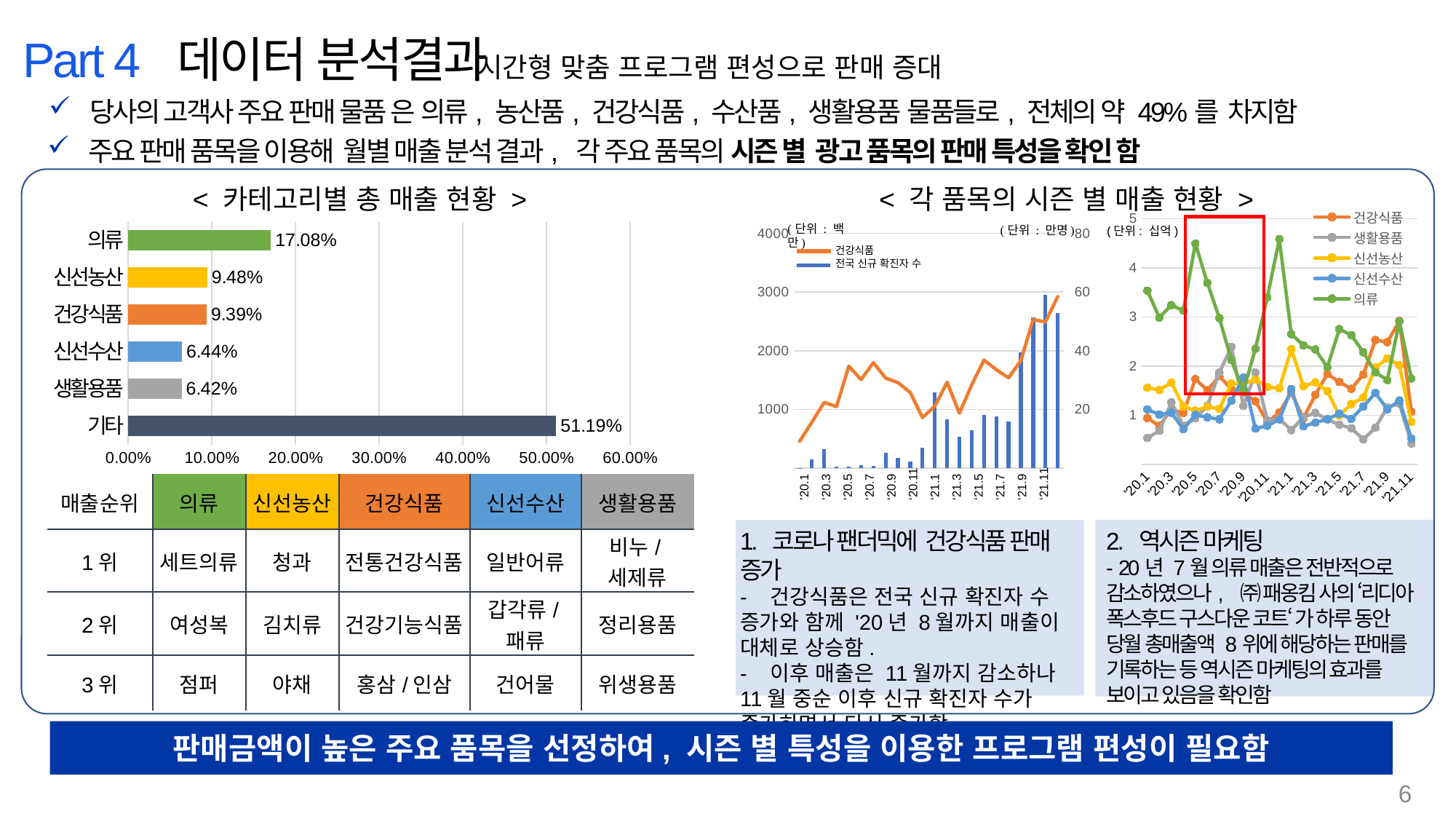

Part 4  데이터 분석결과
시간형 맞춤 프로그램 편성으로 판매 증대
당사의 고객사 주요 판매 물품 은 의류, 농산품, 건강식품, 수산품, 생활용품 물품들로, 전체의 약 49%를  차지함
주요 판매 품목을 이용해  월별 매출 분석 결과,  각 주요 품목의 시즌 별  광고 품목의 판매 특성을 확인 함

< 카테고리별 총 매출 현황 >
< 각 품목의 시즌 별 매출 현황 >

### Chart

| Category | 건강식품 | 생활용품 | 신선농산 | 신선수산 | 의류 |
|---|---|---|---|---|---|
| '20.1 | 944237032.0 | 536994546.0 | 1561611960.0 | 1118869037.0 | 3539120580.0 |
| '20.2 | 783096143.0 | 684276135.0 | 1513324010.0 | 1014740817.0 | 2990542858.0 |
| '20.3 | 1117993108.0 | 1263295669.0 | 1666587242.0 | 1052297686.0 | 3243408267.0 |
| '20.4 | 1048880455.0 | 791498187.0 | 1178930482.0 | 717095266.0 | 3131270643.0 |
| '20.5 | 1736241027.0 | 936030442.0 | 1094641073.0 | 1008595758.0 | 4496643478.0 |
| '20.6 | 1508423641.0 | 1193680802.0 | 1173785139.0 | 959273706.0 | 3698779481.0 |
| '20.7 | 1796462588.0 | 1871578199.0 | 1133255417.0 | 917236139.0 | 2979380092.0 |
| '20.8 | 1533119143.0 | 2392314316.0 | 1647732260.0 | 1296483892.0 | 2124480557.0 |
| '20.9 | 1456542900.0 | 1190198139.0 | 1643259502.0 | 1768749755.0 | 1489032059.0 |
| '20.10 | 1287928102.0 | 1872316106.0 | 1727535331.0 | 727950903.0 | 2356366918.0 |
| '20.11 | 860255853.0 | 899845832.0 | 1575842433.0 | 786139722.0 | 3406749421.0 |
| '20.12 | 1054827029.0 | 928010401.0 | 1548852048.0 | 913468531.0 | 4587754365.0 |
| '21.1 | 1462508785.0 | 695958973.0 | 2347551875.0 | 1534999505.0 | 2653173719.0 |
| '21.2 | 934710966.0 | 961009352.0 | 1592185824.0 | 772320852.0 | 2425396146.0 |
| '21.3 | 1417191485.0 | 1048935648.0 | 1673081385.0 | 850350825.0 | 2341524397.0 |
| '21.4 | 1840072429.0 | 913255666.0 | 1493251511.0 | 921508139.0 | 1979202735.0 |
| '21.5 | 1677755642.0 | 808461748.0 | 993786915.0 | 1033449409.0 | 2755671835.0 |
| '21.6 | 1538476060.0 | 736041415.0 | 1229925694.0 | 927050335.0 | 2632918120.0 |
| '21.7 | 1831612660.0 | 509529103.0 | 1363513376.0 | 1178811972.0 | 2283053804.0 |
| '21.8 | 2533190811.0 | 747029409.0 | 1973262194.0 | 1454194136.0 | 1874656461.0 |
| '21.9 | 2489697080.0 | 1164657830.0 | 2158376845.0 | 1121972034.0 | 1717181688.0 |
| '21.10 | 2923186528.0 | 1240365820.0 | 2022285129.0 | 1301743252.0 | 2915127086.0 |
| '21.11 | 1071556057.0 | 425106742.0 | 864835552.0 | 525251218.0 | 1749986009.0 |

### Chart

| Category | 요약 |
|---|---|
| 기타 | 0.5118571615712718 |
| 생활용품 | 0.06417584947520551 |
| 신선수산 | 0.06442425367051782 |
| 건강식품 | 0.09392528828386418 |
| 신선농산 | 0.09481324450155677 |
| 의류 | 0.1708042024975839 |

### Chart

| Category | 합계 : COVID-19 | 합계 : 매출 |
|---|---|---|
| 1월 | 4.0 | 454289946.0 |
| 2월 | 2904.0 | 783096143.0 |
| 3월 | 6344.0 | 1117993108.0 |
| 4월 | 447.0 | 1048880455.0 |
| 5월 | 511.0 | 1736241027.0 |
| 6월 | 1006.0 | 1508423641.0 |
| 7월 | 693.0 | 1796462588.0 |
| 8월 | 5214.0 | 1533119143.0 |
| 9월 | 3461.0 | 1456542900.0 |
| 10월 | 2172.0 | 1287928102.0 |
| 11월 | 6895.0 | 860255853.0 |
| 12월 | 25696.0 | 1054827029.0 |
| 1월 | 16544.0 | 1462508785.0 |
| 2월 | 10729.0 | 934710966.0 |
| 3월 | 12869.0 | 1417191485.0 |
| 4월 | 18193.0 | 1840072429.0 |
| 5월 | 17602.0 | 1677755642.0 |
| 6월 | 15758.0 | 1538476060.0 |
| 7월 | 39397.0 | 1831612660.0 |
| 8월 | 51423.0 | 2533190811.0 |
| 9월 | 58971.0 | 2489697080.0 |
| 10월 | 52756.0 | 2923186528.0 |
(단위: 십억)
건강식품
전국 신규 확진자 수
’20.1
‘20.3
‘20.5
‘20.7
‘20.9
‘20.11
‘21.1
‘21.3
‘21.5
‘21.7
‘21.9
‘21.11
| 매출순위 | 의류 | 신선농산 | 건강식품 | 신선수산 | 생활용품 |
| --- | --- | --- | --- | --- | --- |
| 1위 | 세트의류 | 청과 | 전통건강식품 | 일반어류 | 비누/세제류 |
| 2위 | 여성복 | 김치류 | 건강기능식품 | 갑각류/패류 | 정리용품 |
| 3위 | 점퍼 | 야채 | 홍삼/인삼 | 건어물 | 위생용품 |
1.  코로나 팬더믹에  건강식품 판매 증가
-   건강식품은 전국 신규 확진자 수 증가와 함께 '20년 8월까지 매출이 대체로 상승함.
-   이후 매출은 11월까지 감소하나 11월 중순 이후 신규 확진자 수가 증가하면서 다시 증가함.

2.  역시즌 마케팅
-  20년 7월 의류 매출은 전반적으로 감소하였으나,   ㈜ 패옹킴 사의 ‘리디아 폭스후드 구스다운 코트‘ 가 하루 동안 당월 총매출액 8위에 해당하는 판매를 기록하는 등 역시즌 마케팅의 효과를 보이고 있음을 확인함
판매금액이 높은 주요 품목을 선정하여, 시즌 별 특성을 이용한 프로그램 편성이 필요함
6